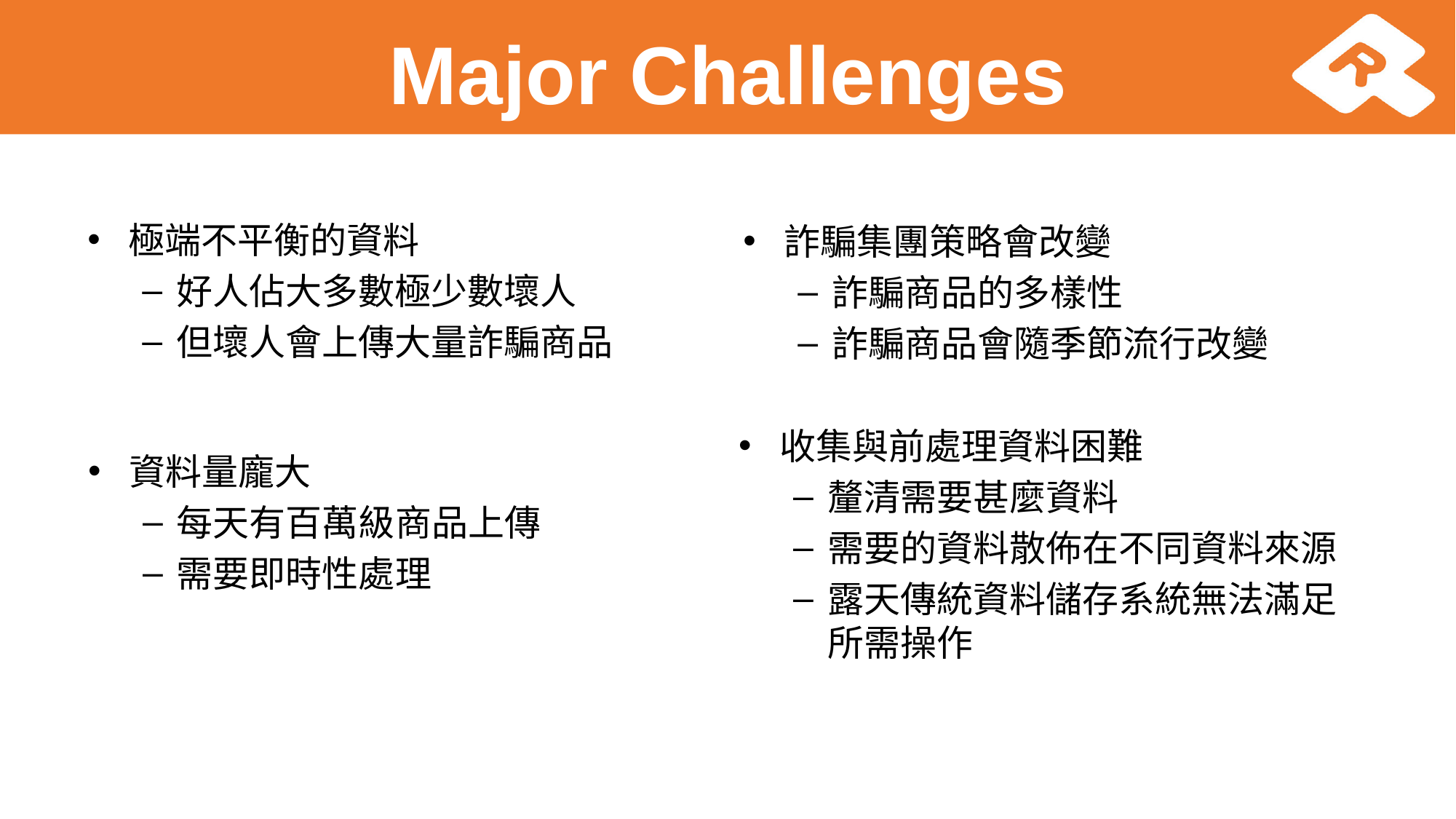

# Major Challenges
極端不平衡的資料
好人佔大多數極少數壞人
但壞人會上傳大量詐騙商品
詐騙集團策略會改變
詐騙商品的多樣性
詐騙商品會隨季節流行改變
收集與前處理資料困難
釐清需要甚麼資料
需要的資料散佈在不同資料來源
露天傳統資料儲存系統無法滿足所需操作
資料量龐大
每天有百萬級商品上傳
需要即時性處理